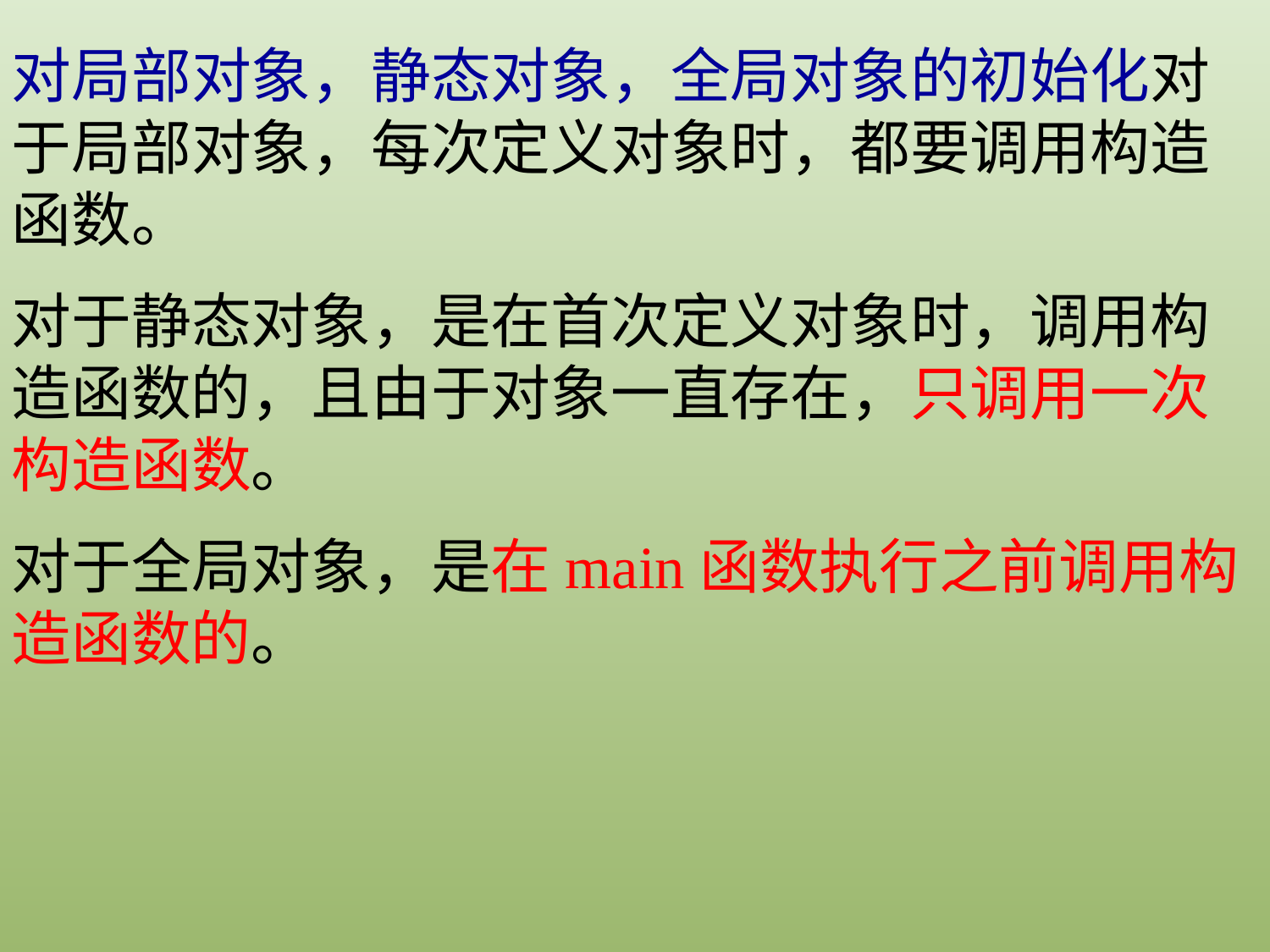

对局部对象，静态对象，全局对象的初始化对于局部对象，每次定义对象时，都要调用构造函数。
对于静态对象，是在首次定义对象时，调用构造函数的，且由于对象一直存在，只调用一次构造函数。
对于全局对象，是在main函数执行之前调用构造函数的。
661